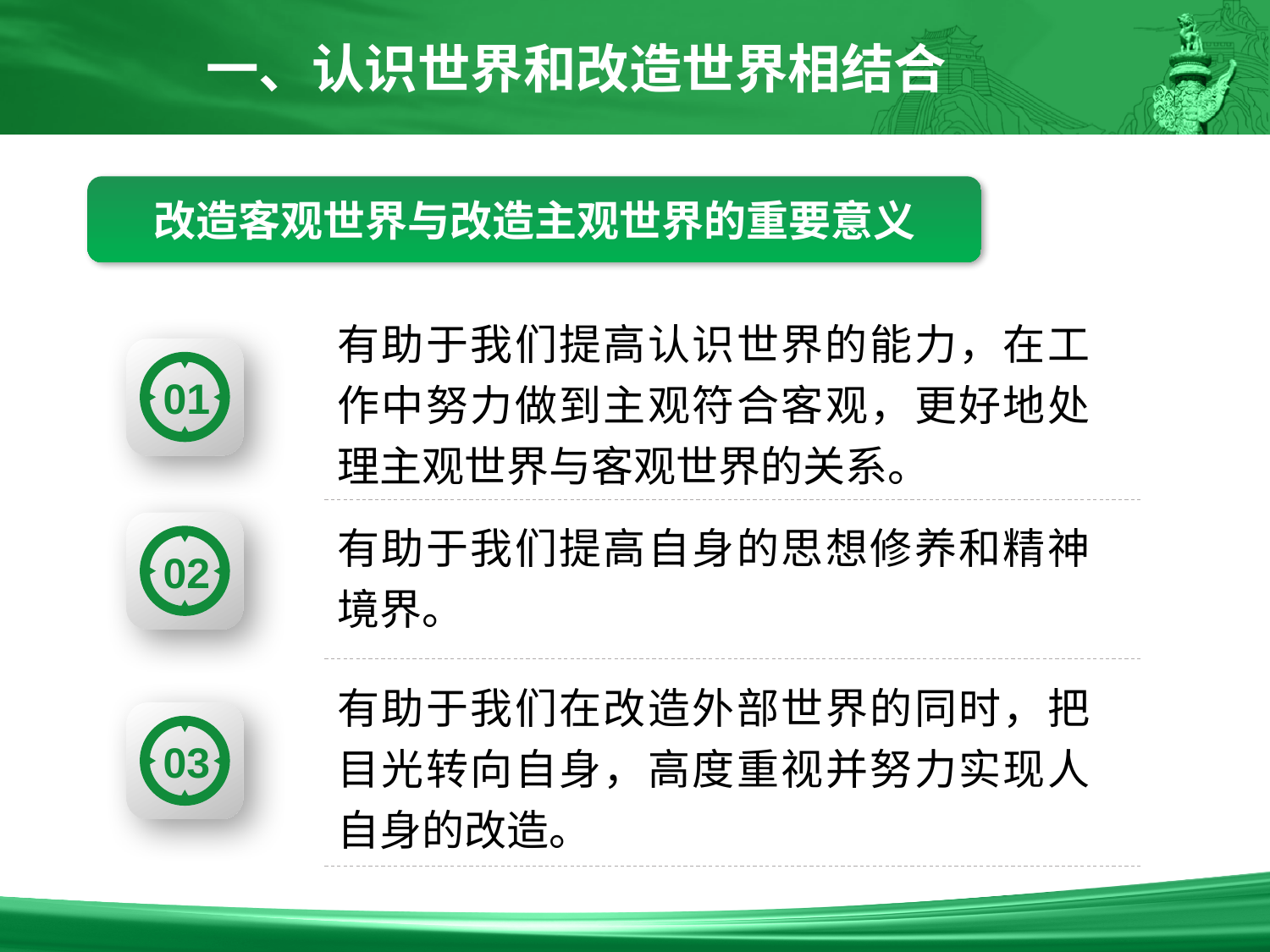

一、认识世界和改造世界相结合
改造客观世界与改造主观世界的重要意义
有助于我们提高认识世界的能力，在工作中努力做到主观符合客观，更好地处理主观世界与客观世界的关系。

01
有助于我们提高自身的思想修养和精神境界。

02
有助于我们在改造外部世界的同时，把目光转向自身，高度重视并努力实现人自身的改造。

03